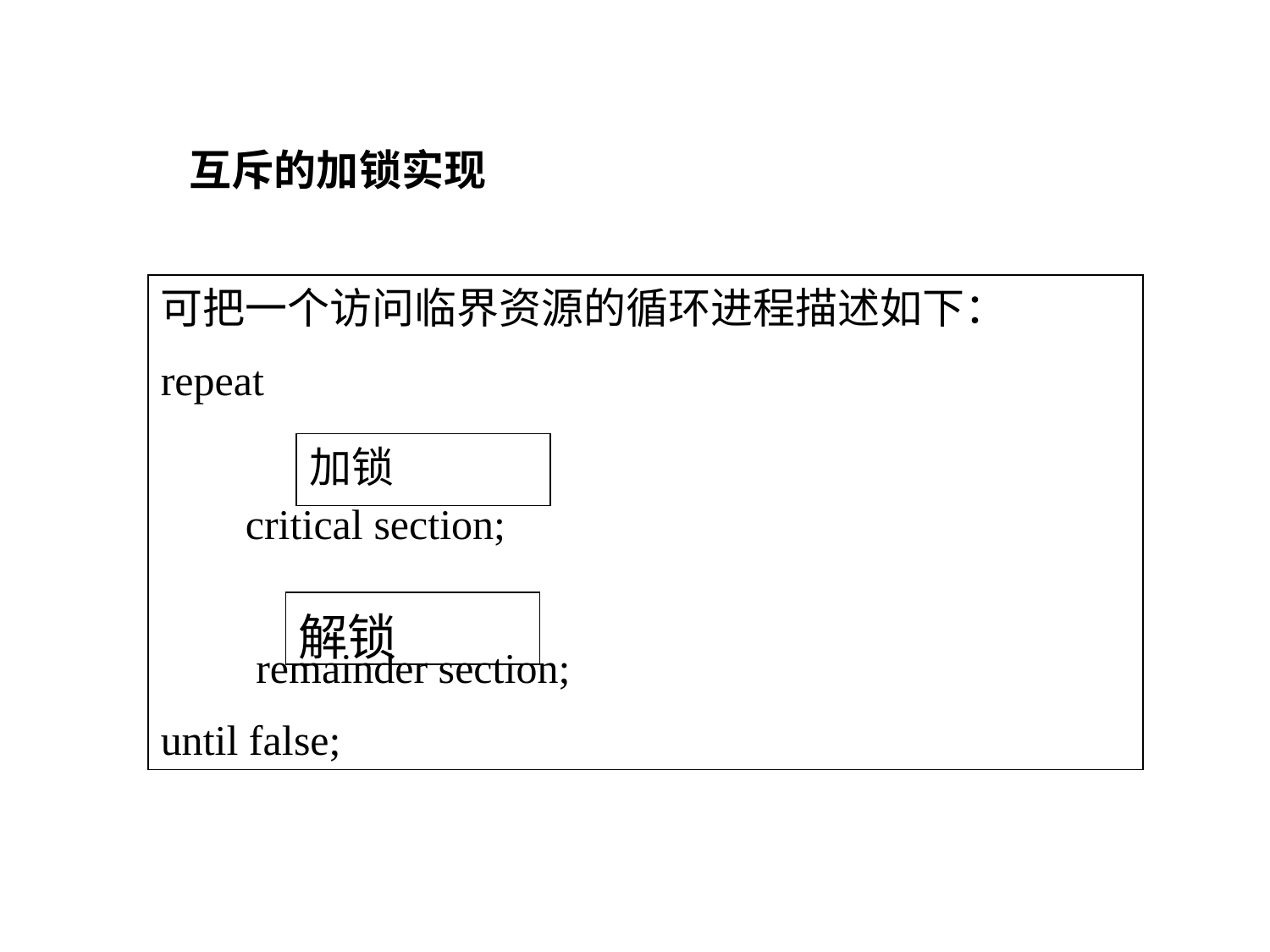

互斥的加锁实现
可把一个访问临界资源的循环进程描述如下：
repeat

        critical section;

         remainder section;
until false;
|  |
| --- |
加锁
| 解锁 |
| --- |